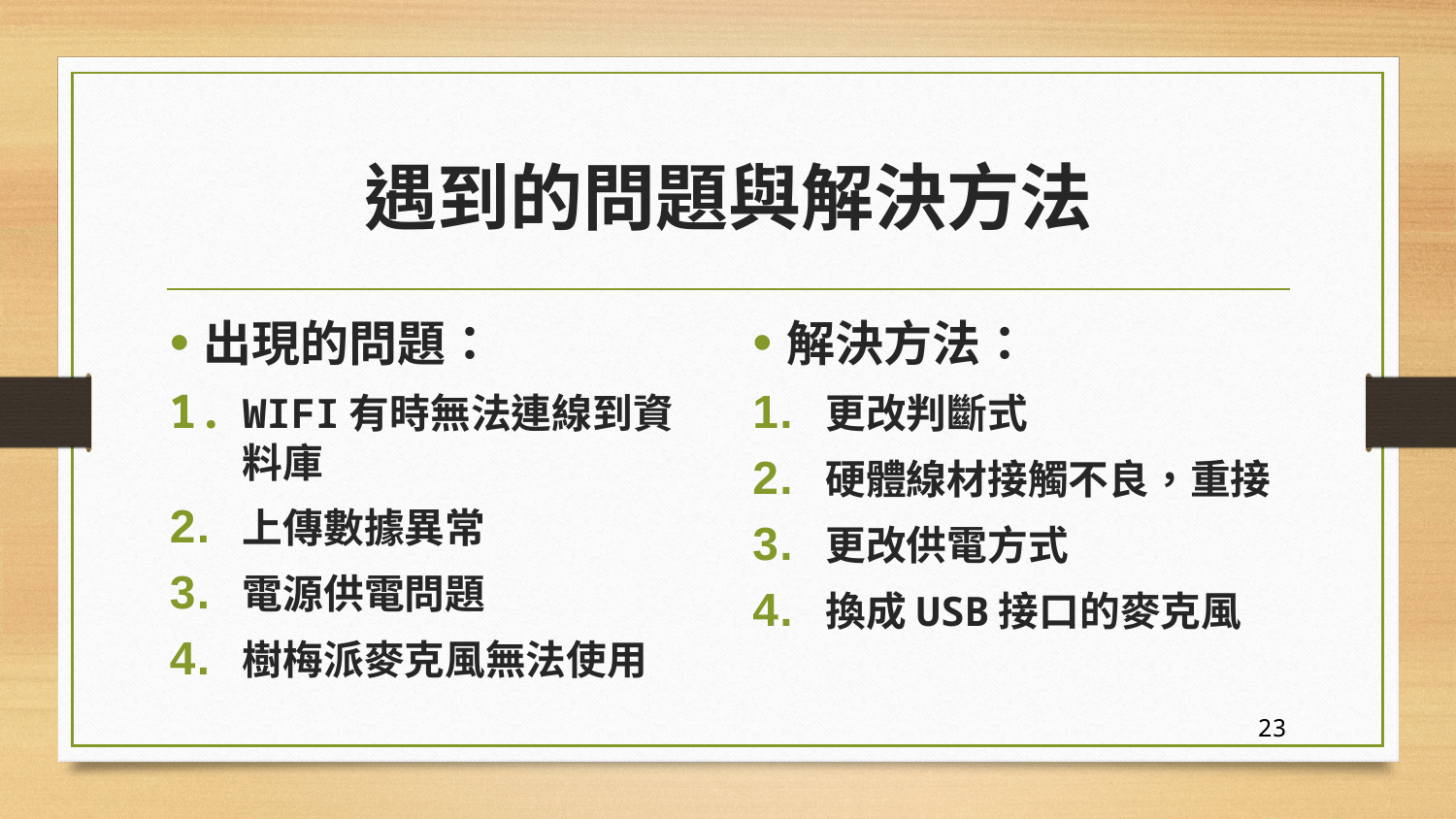

# 遇到的問題與解決方法
出現的問題：
WIFI有時無法連線到資料庫
上傳數據異常
電源供電問題
樹梅派麥克風無法使用

解決方法：
更改判斷式
硬體線材接觸不良，重接
更改供電方式
換成USB接口的麥克風
23